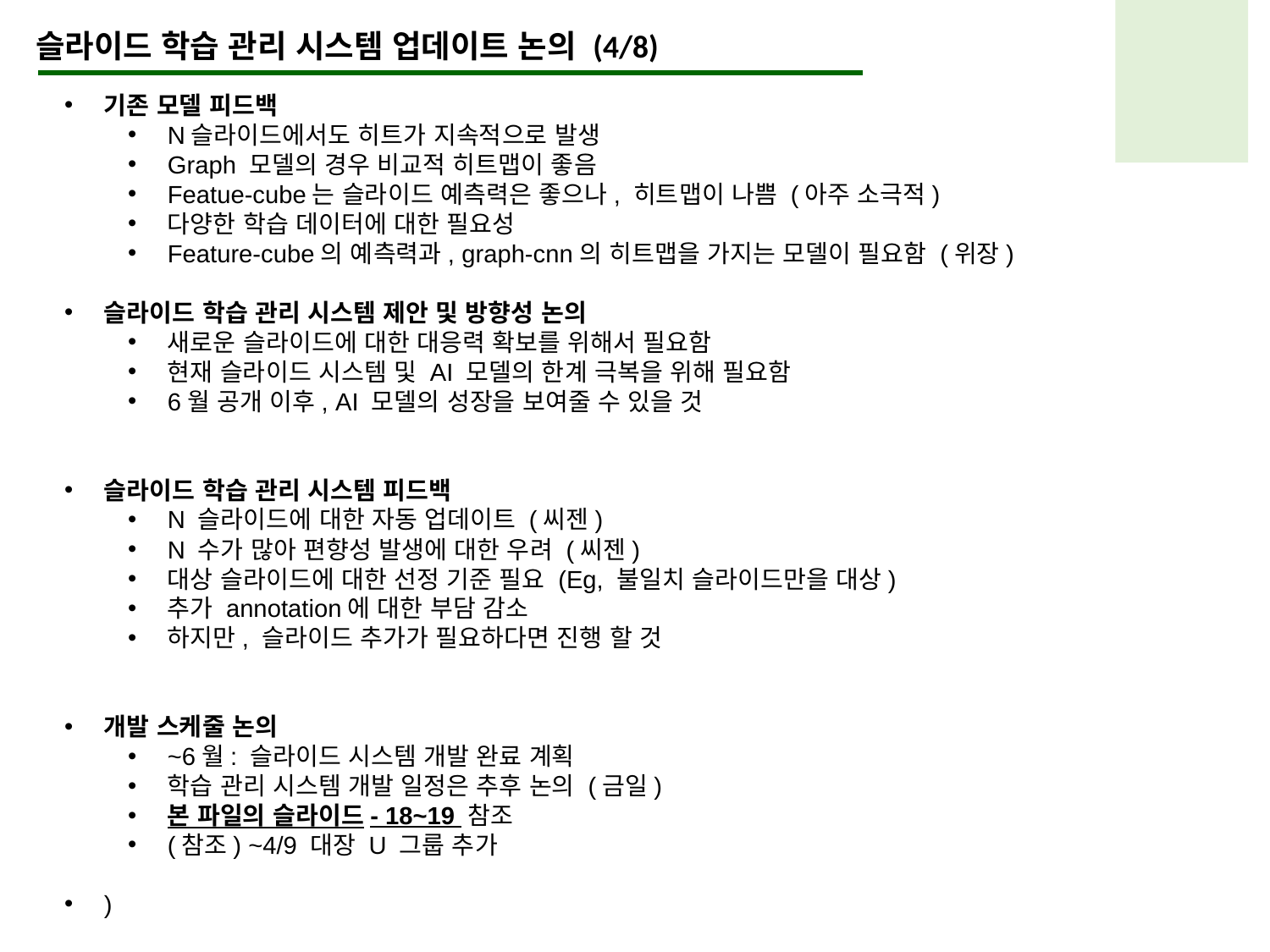

슬라이드 학습 관리 시스템 업데이트 논의 (4/8)
기존 모델 피드백
N슬라이드에서도 히트가 지속적으로 발생
Graph 모델의 경우 비교적 히트맵이 좋음
Featue-cube는 슬라이드 예측력은 좋으나, 히트맵이 나쁨 (아주 소극적)
다양한 학습 데이터에 대한 필요성
Feature-cube의 예측력과, graph-cnn의 히트맵을 가지는 모델이 필요함 (위장)

슬라이드 학습 관리 시스템 제안 및 방향성 논의
새로운 슬라이드에 대한 대응력 확보를 위해서 필요함
현재 슬라이드 시스템 및 AI 모델의 한계 극복을 위해 필요함
6월 공개 이후, AI 모델의 성장을 보여줄 수 있을 것

슬라이드 학습 관리 시스템 피드백
N 슬라이드에 대한 자동 업데이트 (씨젠)
N 수가 많아 편향성 발생에 대한 우려 (씨젠)
대상 슬라이드에 대한 선정 기준 필요 (Eg, 불일치 슬라이드만을 대상)
추가 annotation에 대한 부담 감소
하지만, 슬라이드 추가가 필요하다면 진행 할 것

개발 스케줄 논의
~6월: 슬라이드 시스템 개발 완료 계획
학습 관리 시스템 개발 일정은 추후 논의 (금일)
본 파일의 슬라이드- 18~19 참조
(참조) ~4/9 대장 U 그룹 추가

)